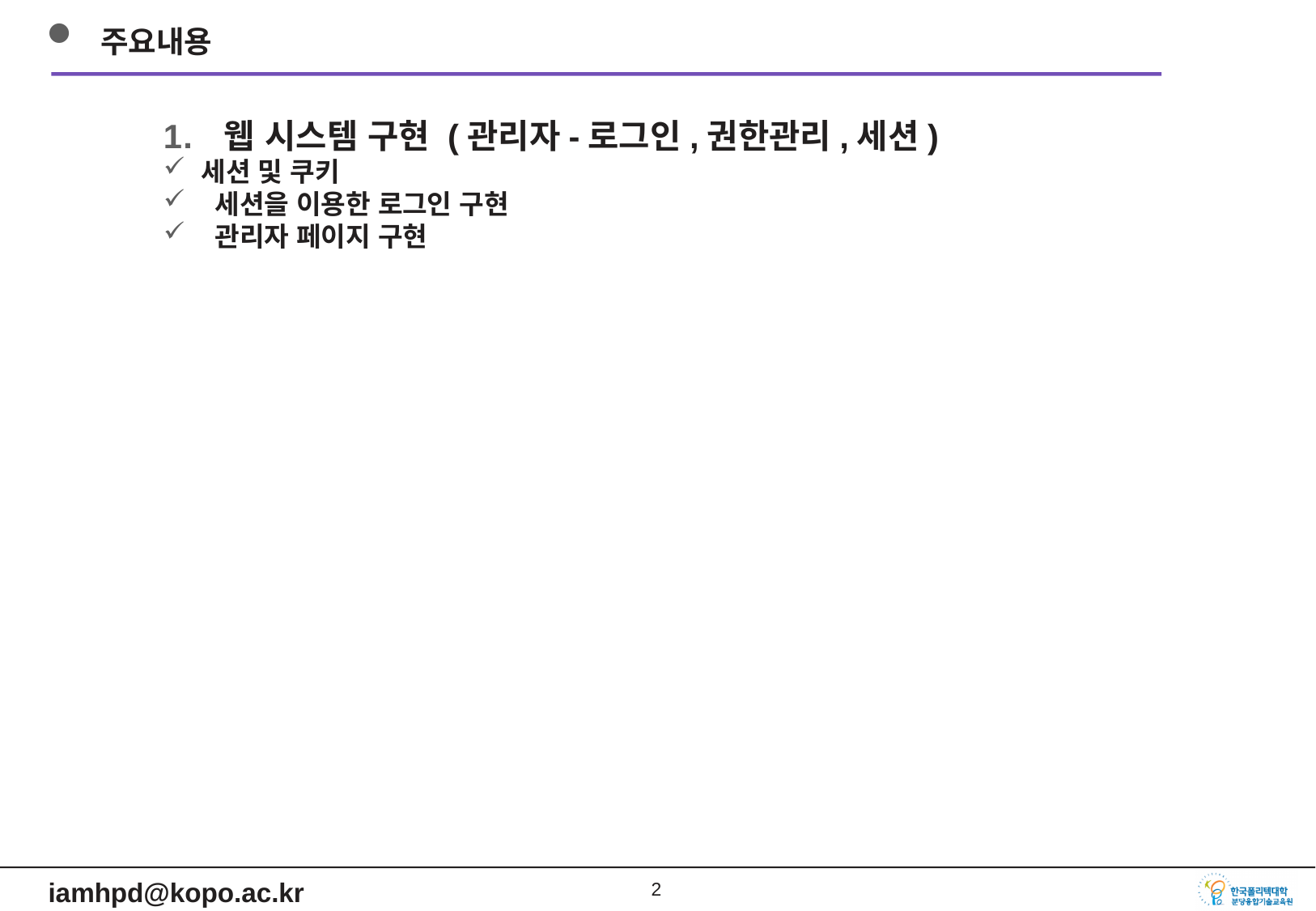

주요내용
웹 시스템 구현 (관리자-로그인,권한관리,세션)
세션 및 쿠키
 세션을 이용한 로그인 구현
 관리자 페이지 구현
2